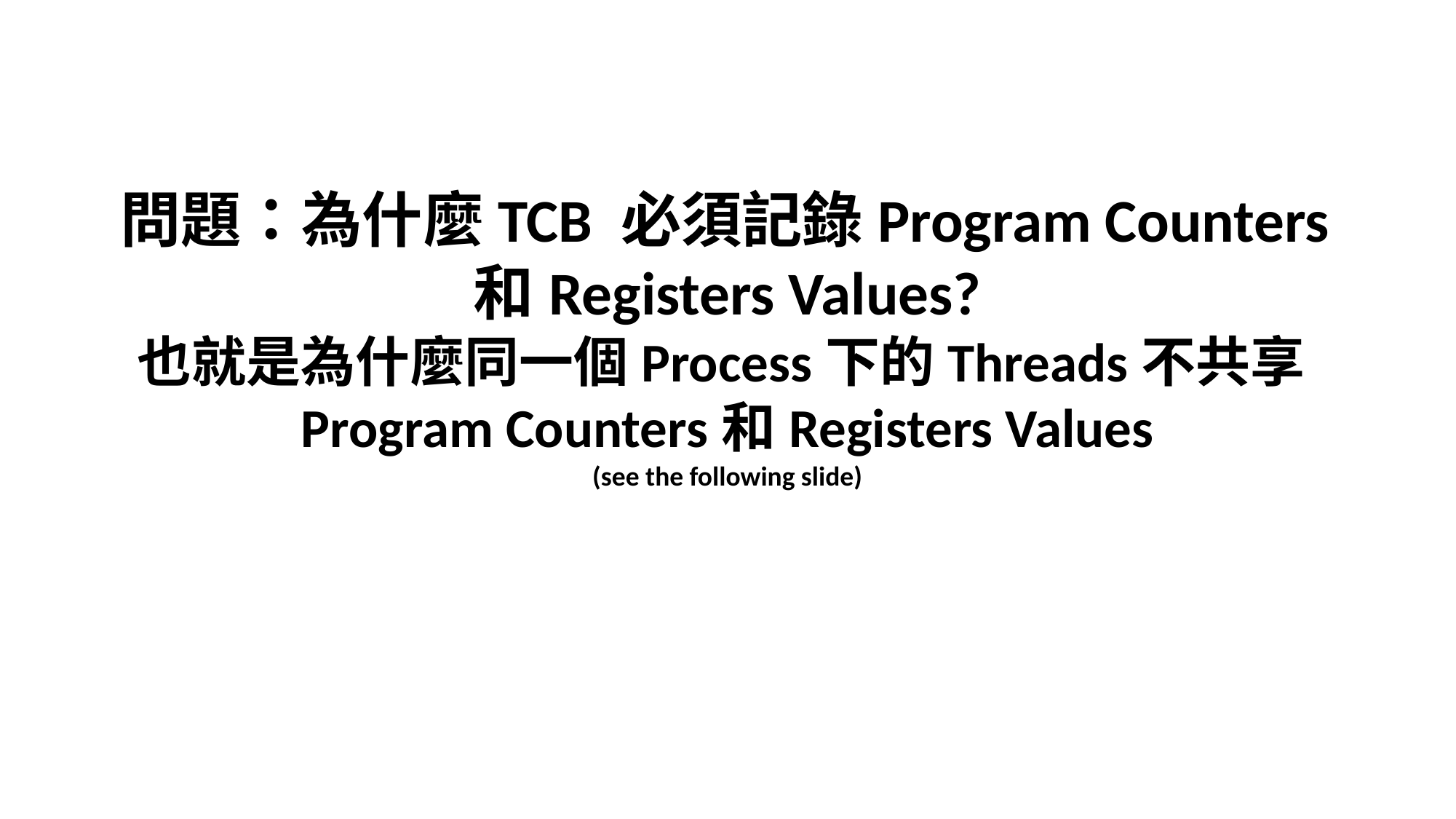

# 問題：為什麼TCB 必須記錄Program Counters和Registers Values? 也就是為什麼同一個Process下的Threads不共享Program Counters和Registers Values (see the following slide)